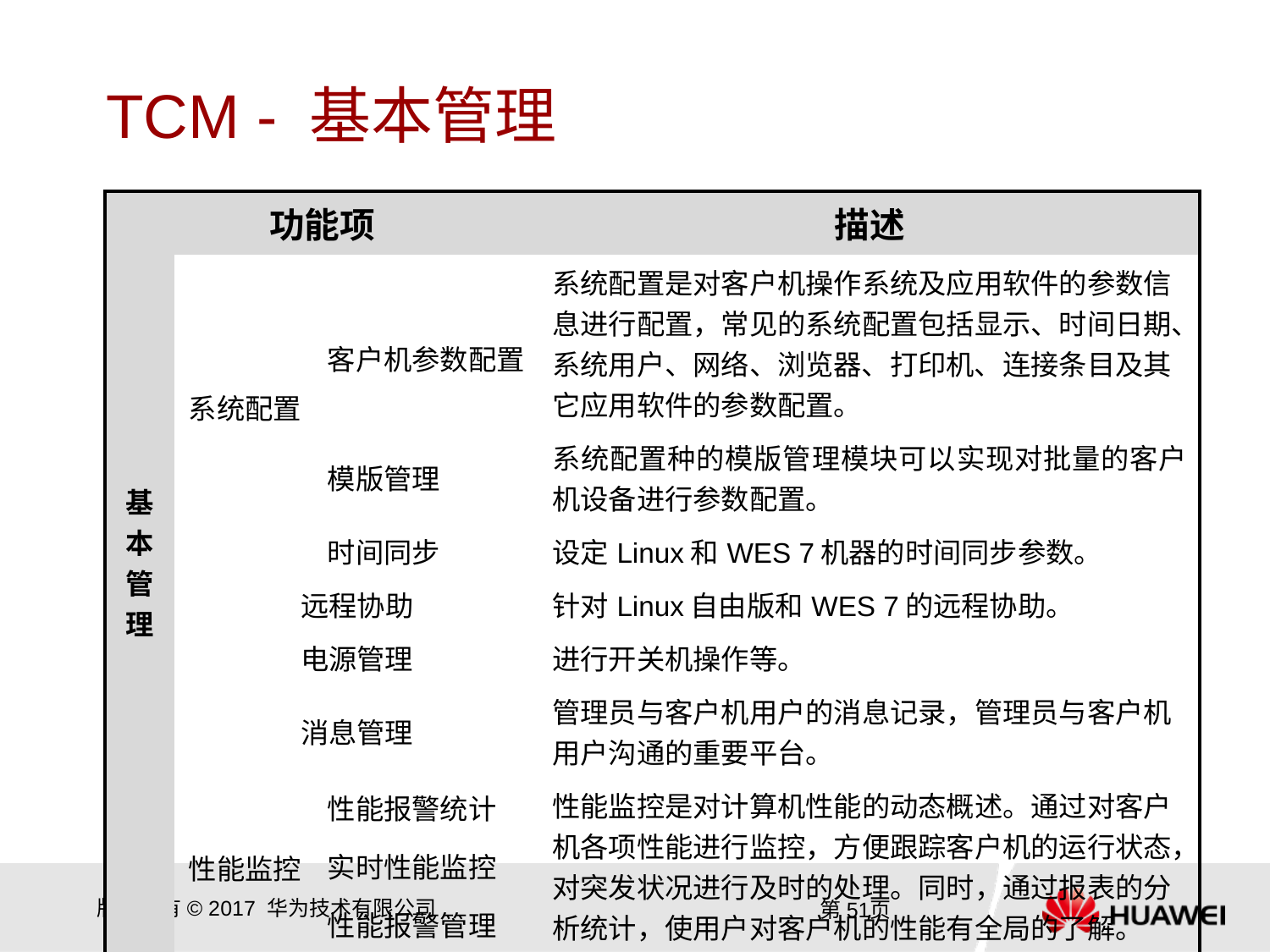

# TCM - 基本管理
| 功能项 |  |  | 描述 |
| --- | --- | --- | --- |
| 基本管理 | 系统配置 | 客户机参数配置 | 系统配置是对客户机操作系统及应用软件的参数信息进行配置，常见的系统配置包括显示、时间日期、系统用户、网络、浏览器、打印机、连接条目及其它应用软件的参数配置。 |
|  |  | 模版管理 | 系统配置种的模版管理模块可以实现对批量的客户机设备进行参数配置。 |
|  |  | 时间同步 | 设定Linux和WES 7机器的时间同步参数。 |
|  | 远程协助 |  | 针对Linux自由版和WES 7的远程协助。 |
|  | 电源管理 |  | 进行开关机操作等。 |
|  | 消息管理 |  | 管理员与客户机用户的消息记录，管理员与客户机用户沟通的重要平台。 |
|  | 性能监控 | 性能报警统计 | 性能监控是对计算机性能的动态概述。通过对客户机各项性能进行监控，方便跟踪客户机的运行状态，对突发状况进行及时的处理。同时，通过报表的分析统计，使用户对客户机的性能有全局的了解。 |
|  |  | 实时性能监控 |  |
|  |  | 性能报警管理 |  |